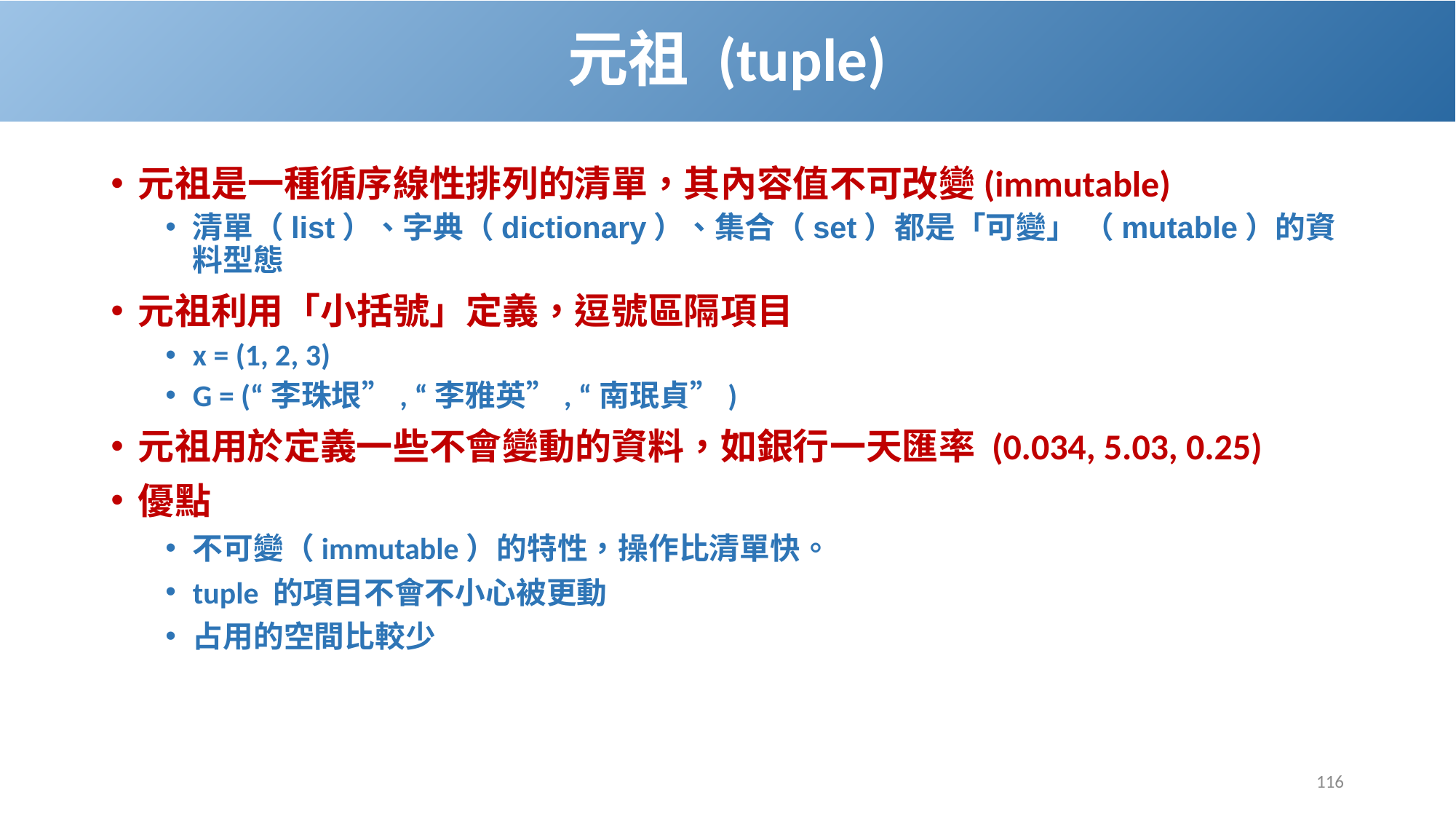

# 元祖 (tuple)
元祖是一種循序線性排列的清單，其內容值不可改變(immutable)
清單（list）、字典（dictionary）、集合（set）都是「可變」 （mutable）的資料型態
元祖利用「小括號」定義，逗號區隔項目
x = (1, 2, 3)
G = (“李珠垠”, “李雅英”, “南珉貞”)
元祖用於定義一些不會變動的資料，如銀行一天匯率 (0.034, 5.03, 0.25)
優點
不可變（immutable）的特性，操作比清單快。
tuple 的項目不會不小心被更動
占用的空間比較少

116